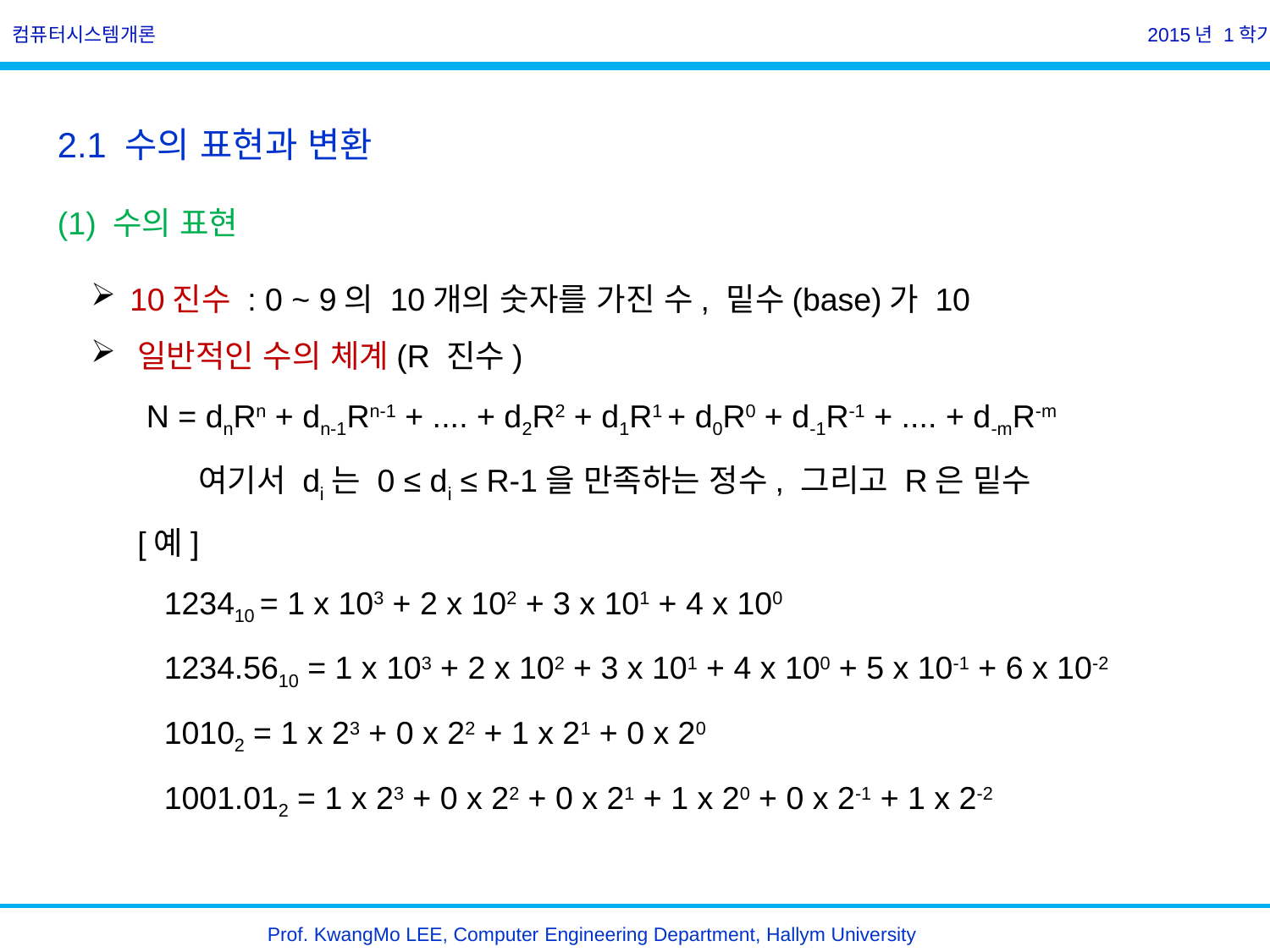

컴퓨터시스템개론
2015년 1학기
2.1 수의 표현과 변환
(1) 수의 표현
 10진수 : 0 ~ 9의 10개의 숫자를 가진 수, 밑수(base)가 10
 일반적인 수의 체계(R 진수)
          N = dnRn + dn-1Rn-1 + .... + d2R2 + d1R1 + d0R0 + d-1R-1 + .... + d-mR-m
               여기서 di는 0 ≤ di ≤ R-1을 만족하는 정수, 그리고 R은 밑수
         [예]
            123410 = 1 x 103 + 2 x 102 + 3 x 101 + 4 x 100
            1234.5610 = 1 x 103 + 2 x 102 + 3 x 101 + 4 x 100 + 5 x 10-1 + 6 x 10-2
            10102 = 1 x 23 + 0 x 22 + 1 x 21 + 0 x 20
            1001.012 = 1 x 23 + 0 x 22 + 0 x 21 + 1 x 20 + 0 x 2-1 + 1 x 2-2
Prof. KwangMo LEE, Computer Engineering Department, Hallym University